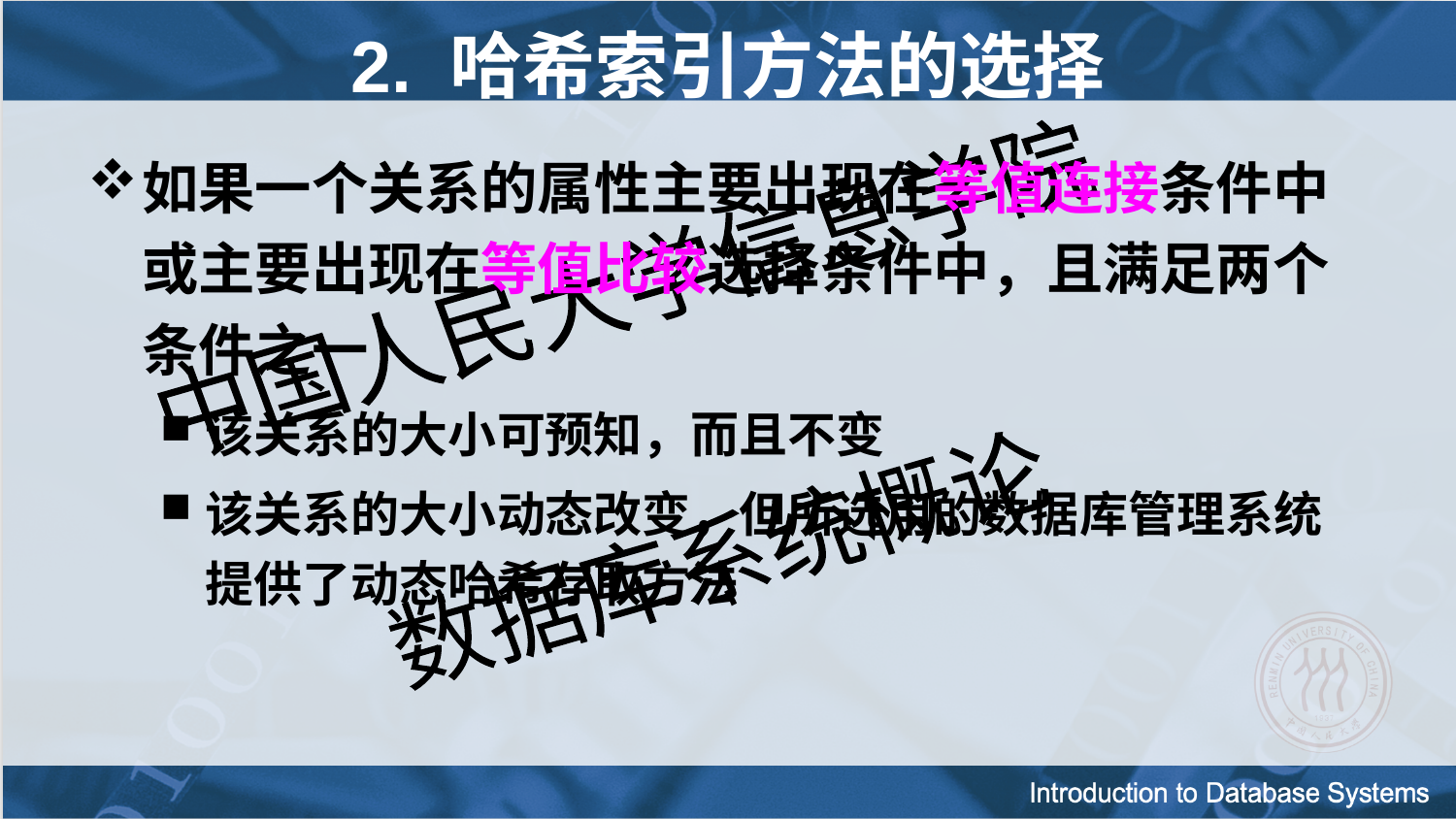

2. 哈希索引方法的选择
如果一个关系的属性主要出现在等值连接条件中或主要出现在等值比较选择条件中，且满足两个条件之一
该关系的大小可预知，而且不变
该关系的大小动态改变，但所选用的数据库管理系统提供了动态哈希存取方法